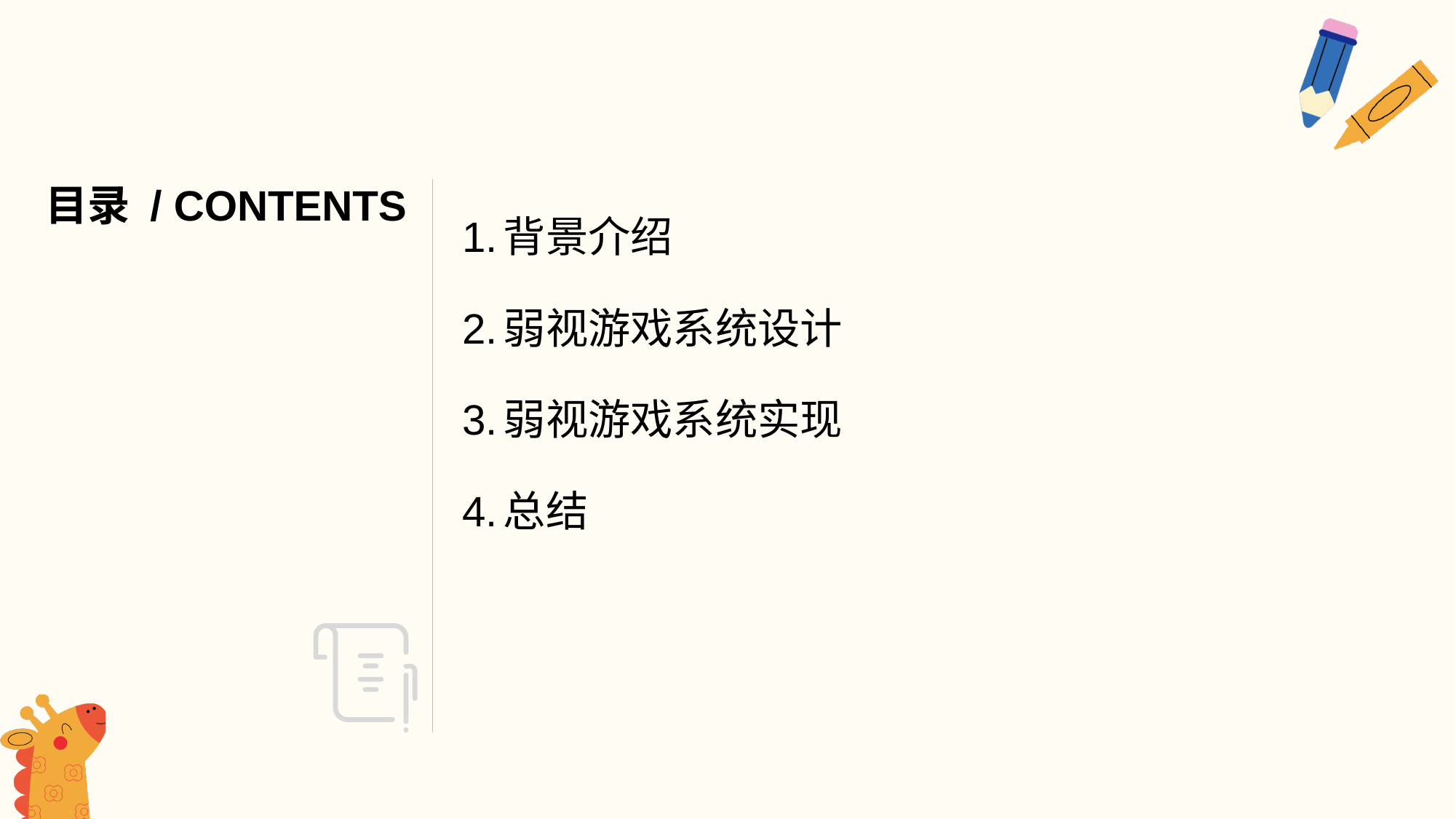

目录 / CONTENTS
背景介绍
弱视游戏系统设计
弱视游戏系统实现
总结